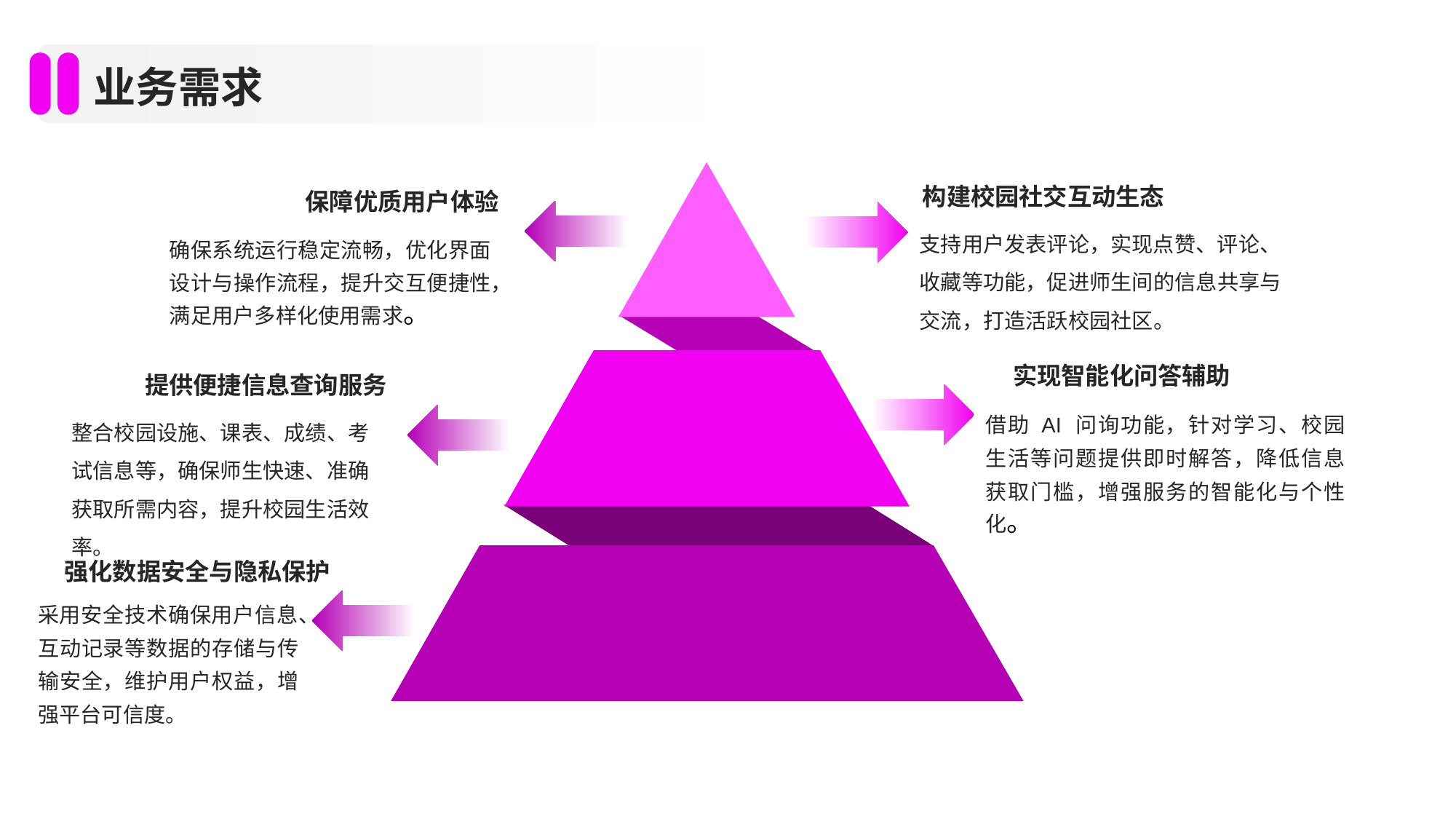

业务需求

构建校园社交互动生态
保障优质用户体验

支持用户发表评论，实现点赞、评论、收藏等功能，促进师生间的信息共享与交流，打造活跃校园社区。
确保系统运行稳定流畅，优化界面设计与操作流程，提升交互便捷性，满足用户多样化使用需求。

实现智能化问答辅助
提供便捷信息查询服务

借助 AI 问询功能，针对学习、校园生活等问题提供即时解答，降低信息获取门槛，增强服务的智能化与个性化。

整合校园设施、课表、成绩、考试信息等，确保师生快速、准确获取所需内容，提升校园生活效率。

强化数据安全与隐私保护
采用安全技术确保用户信息、互动记录等数据的存储与传输安全，维护用户权益，增强平台可信度。